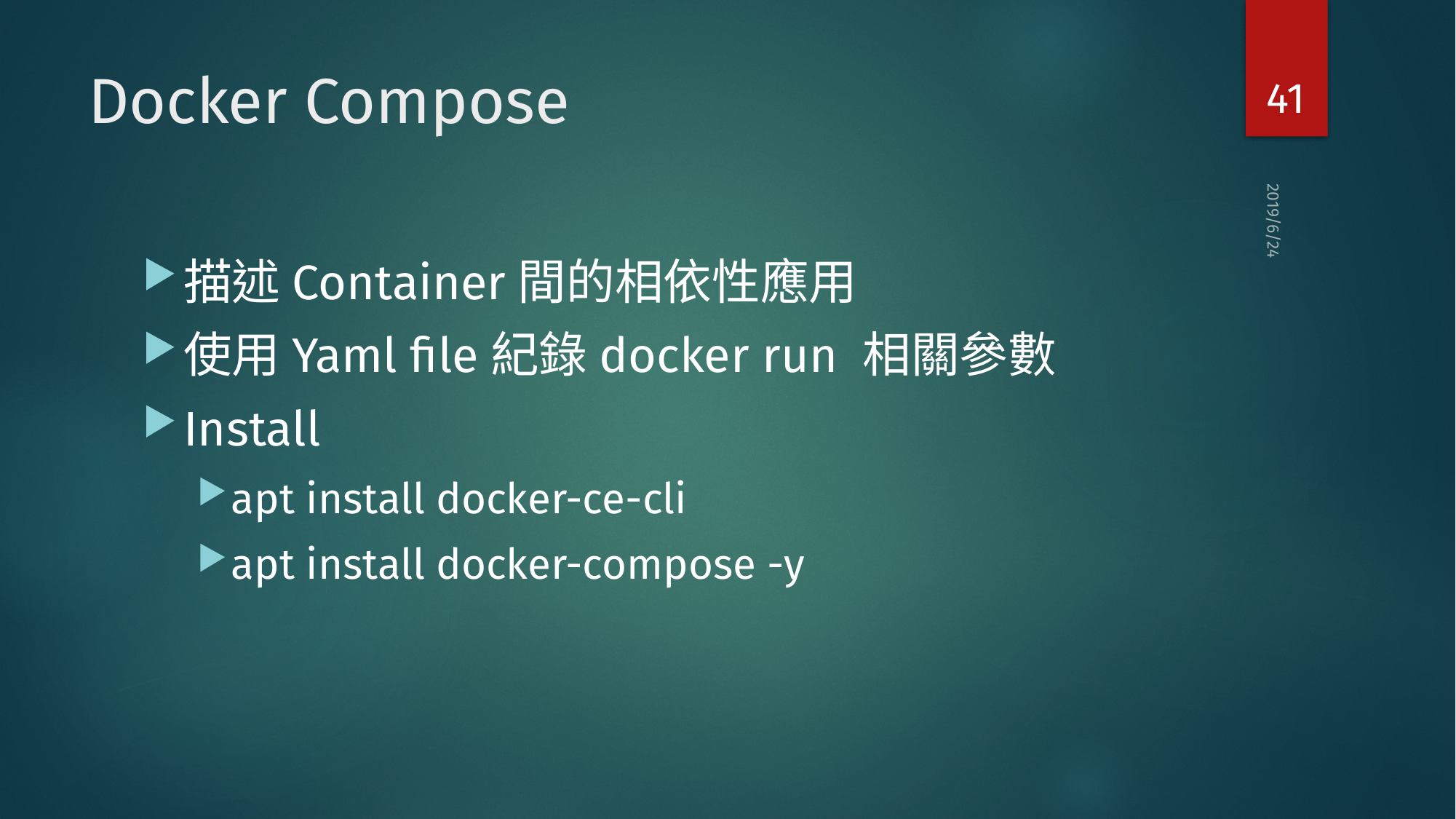

41
# Docker Compose
2019/6/24
描述Container間的相依性應用
使用Yaml file紀錄docker run 相關參數
Install
apt install docker-ce-cli
apt install docker-compose -y